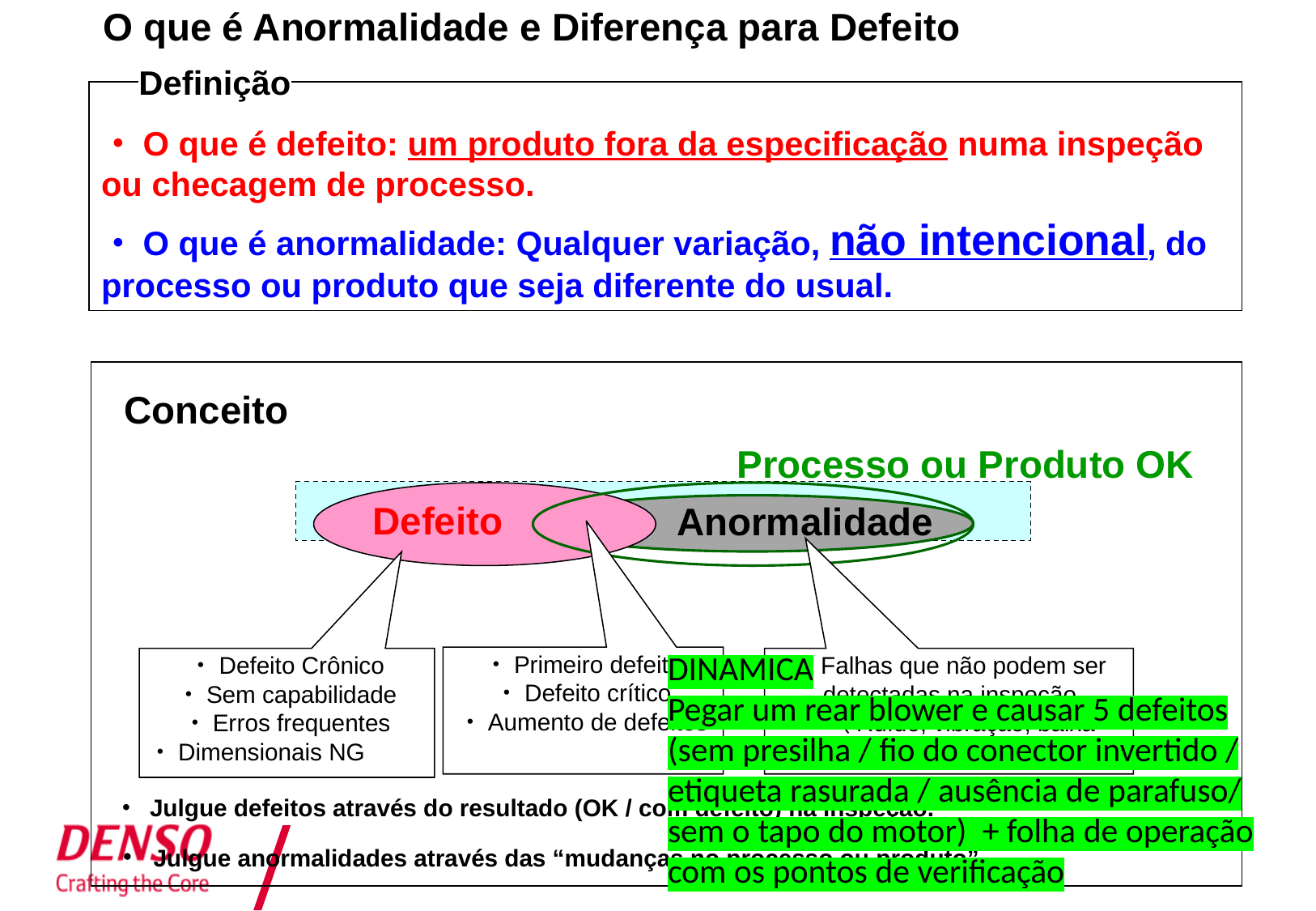

O que é Anormalidade e Diferença para Defeito
Definição
　
・O que é defeito: um produto fora da especificação numa inspeção ou checagem de processo.

・O que é anormalidade: Qualquer variação, não intencional, do processo ou produto que seja diferente do usual.

Conceito
Processo ou Produto OK

Defeito
Anormalidade

・Primeiro defeito
・Defeito crítico
・Aumento de defeitos
・Falhas que não podem ser detectadas na inspeção.
・（Ruído, vibração, baixa resistência, durabilidade, etc.)
・Defeito Crônico
・Sem capabilidade
・Erros frequentes
・Dimensionais NG

DINAMICA
Pegar um rear blower e causar 5 defeitos (sem presilha / fio do conector invertido / etiqueta rasurada / ausência de parafuso/ sem o tapo do motor)  + folha de operação com os pontos de verificação

・ Julgue defeitos através do resultado (OK / com defeito) na inspeção.

・ Julgue anormalidades através das “mudanças no processo ou produto”